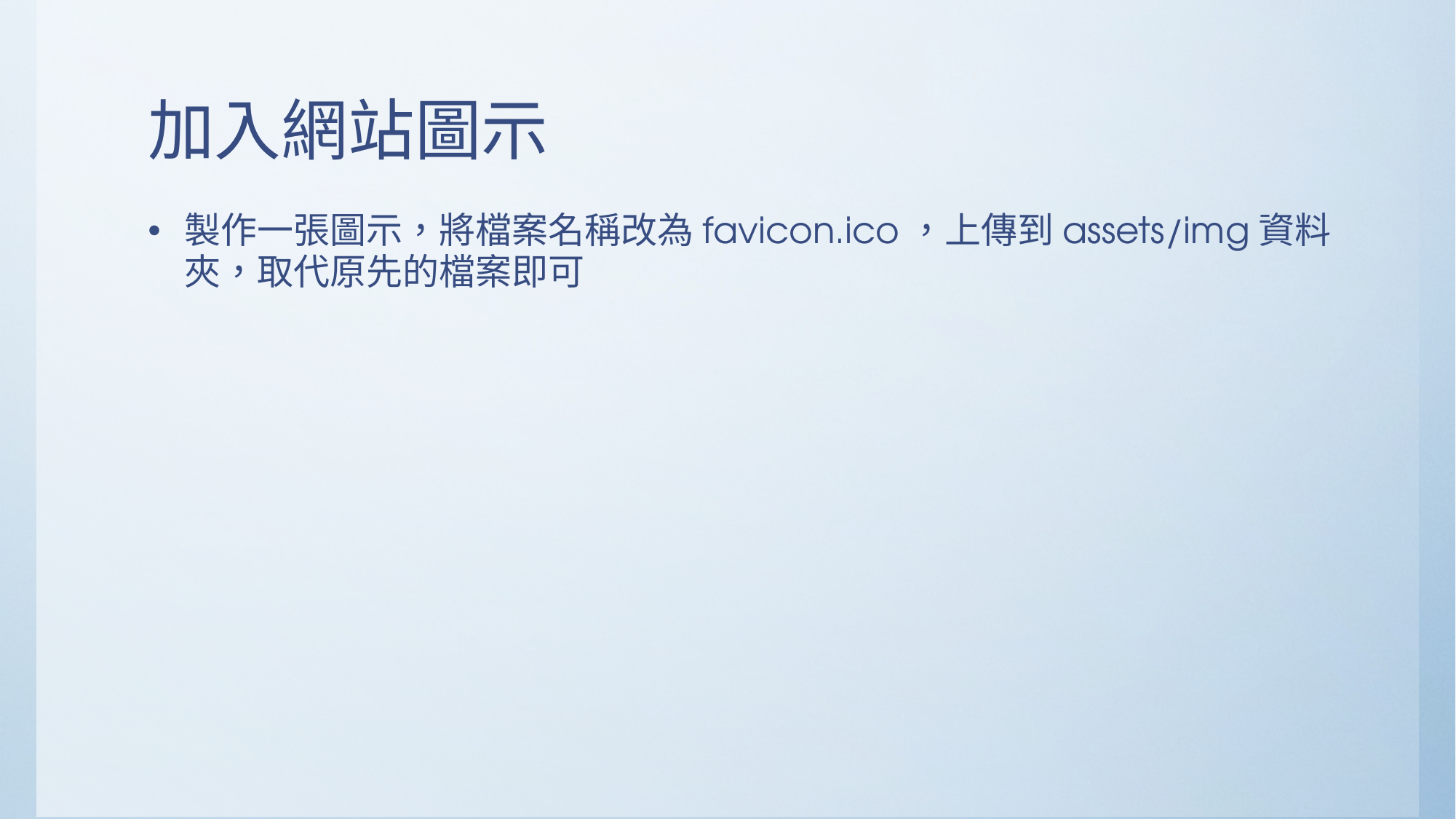

# 加入網站圖示
製作一張圖示，將檔案名稱改為favicon.ico，上傳到assets/img資料夾，取代原先的檔案即可